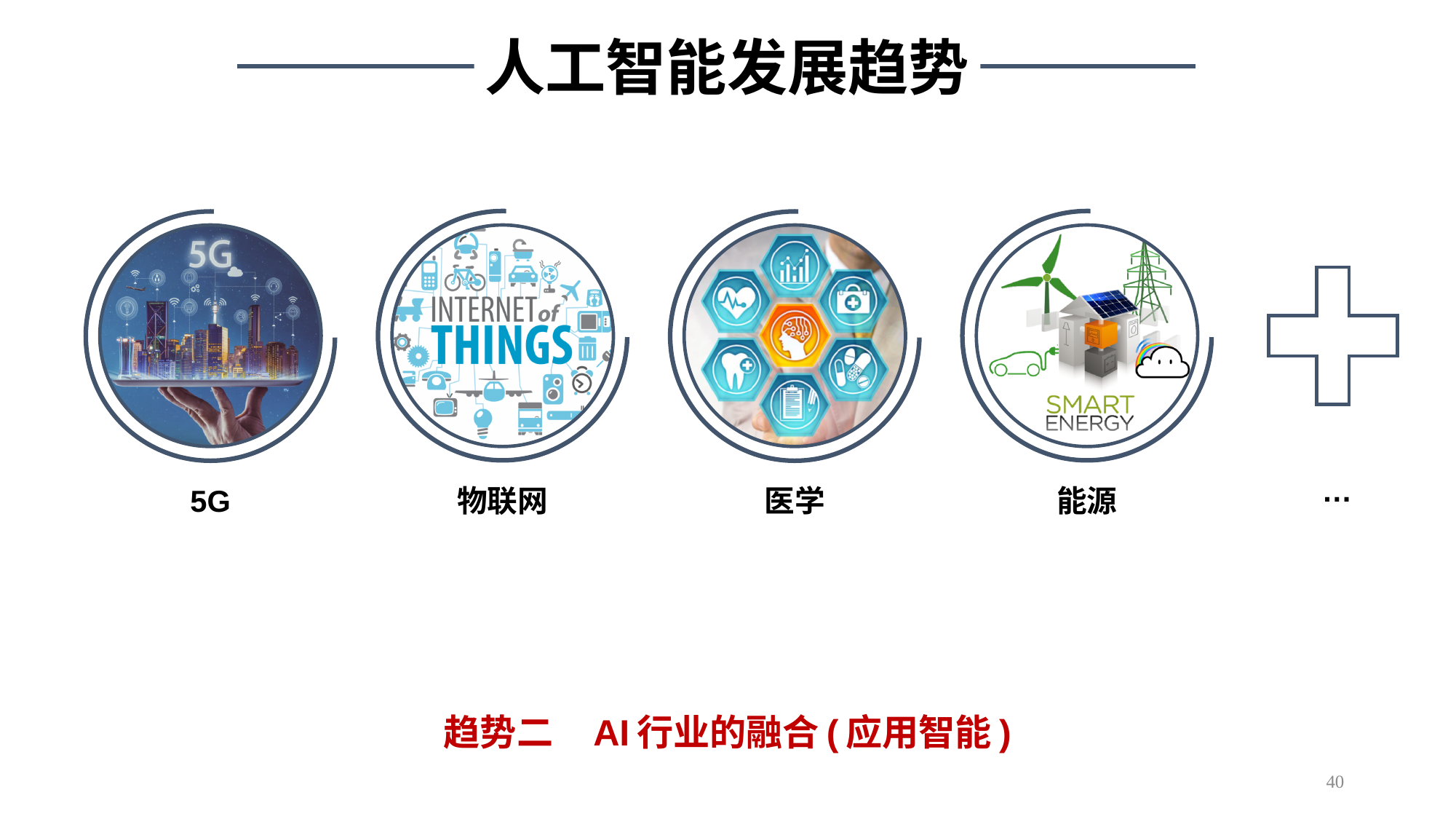

人工智能发展趋势

…
5G
物联网
医学
能源
趋势二    AI行业的融合(应用智能)
40